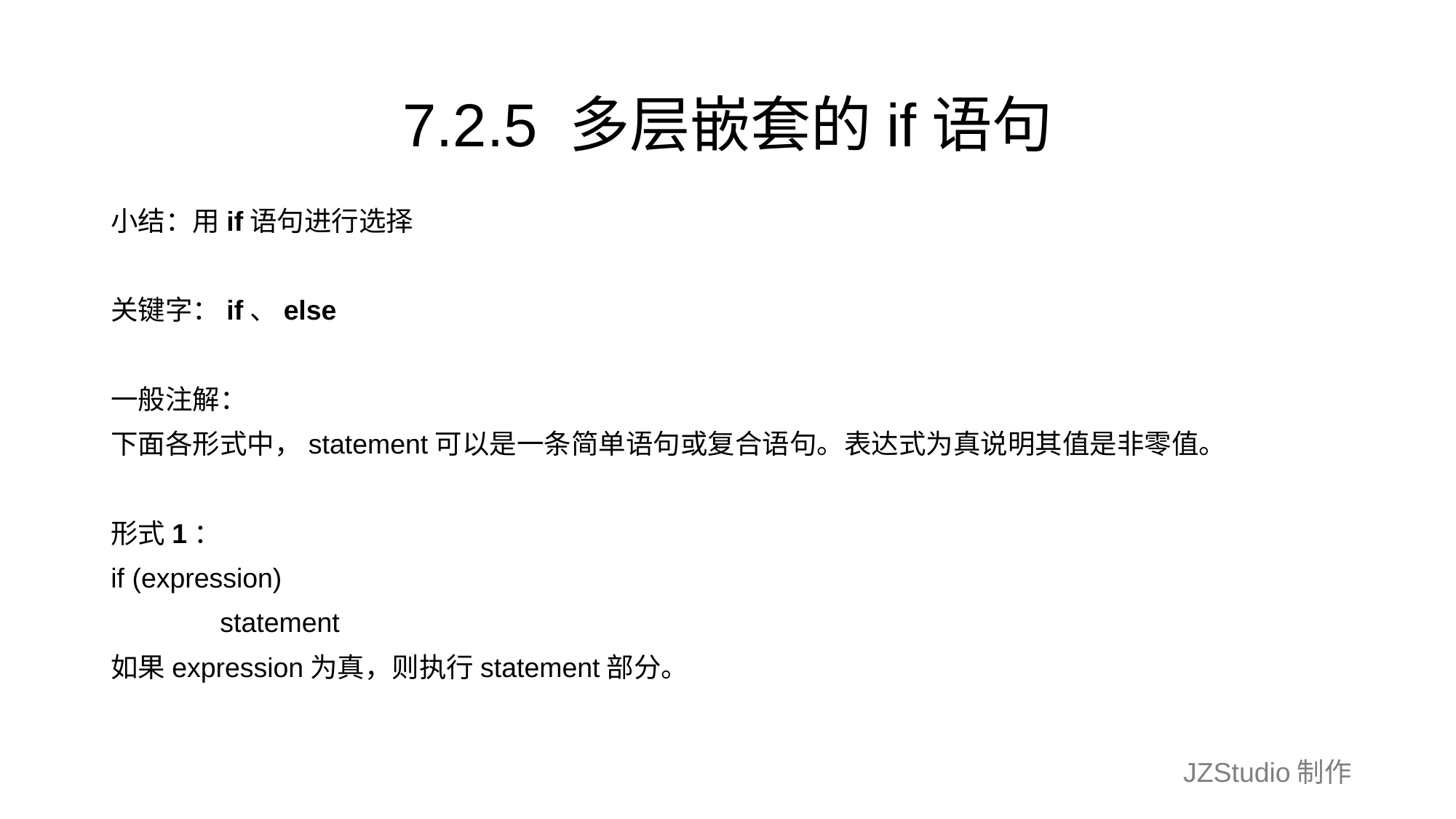

# 7.2.5 多层嵌套的if语句
小结：用if语句进行选择

关键字：if、else

一般注解：
下面各形式中，statement可以是一条简单语句或复合语句。表达式为真说明其值是非零值。

形式1：
if (expression)
	statement
如果expression为真，则执行statement部分。